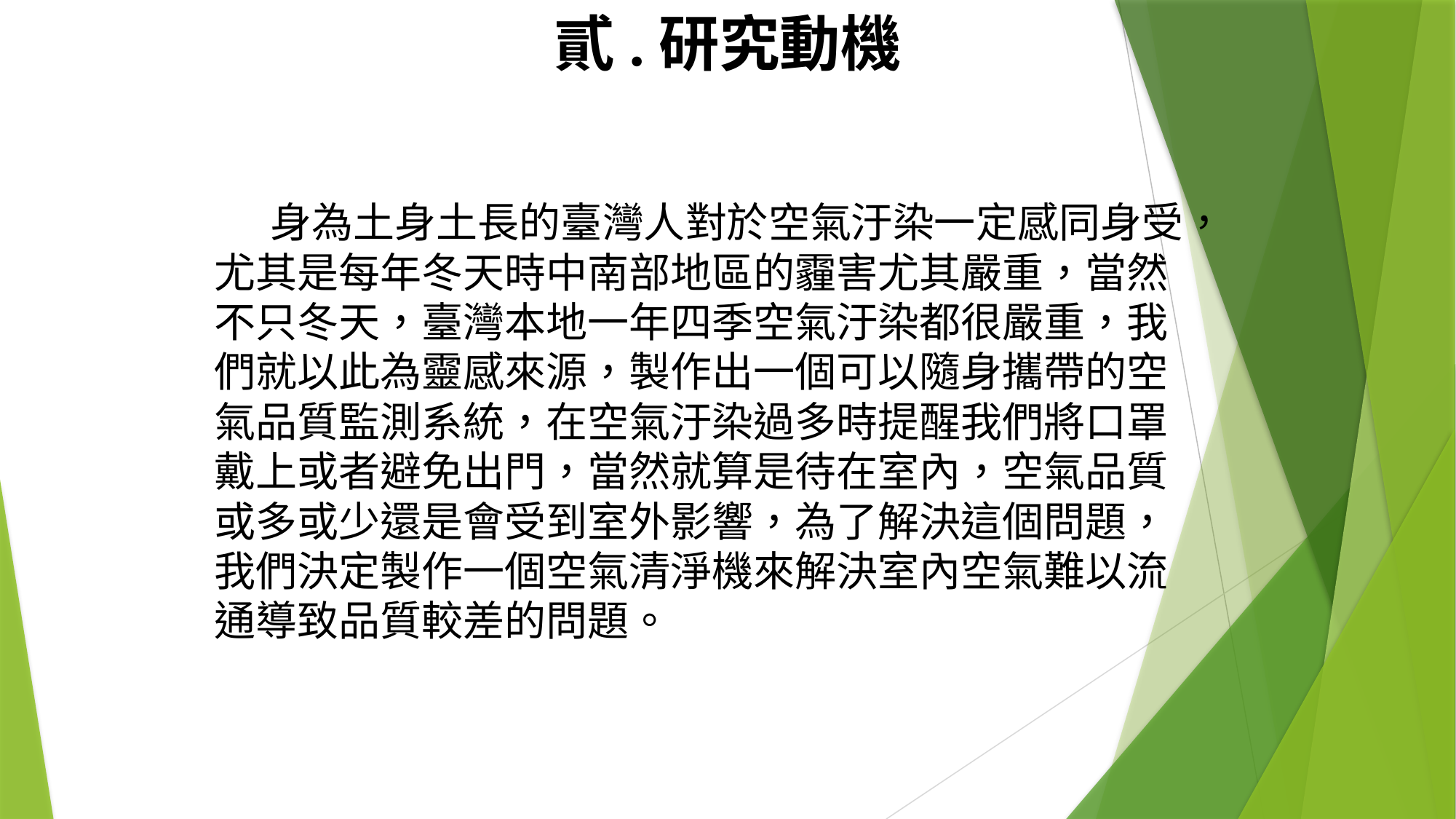

# 貳.研究動機
     身為土身土長的臺灣人對於空氣汙染一定感同身受，尤其是每年冬天時中南部地區的霾害尤其嚴重，當然不只冬天，臺灣本地一年四季空氣汙染都很嚴重，我們就以此為靈感來源，製作出一個可以隨身攜帶的空氣品質監測系統，在空氣汙染過多時提醒我們將口罩戴上或者避免出門，當然就算是待在室內，空氣品質或多或少還是會受到室外影響，為了解決這個問題，我們決定製作一個空氣清淨機來解決室內空氣難以流通導致品質較差的問題。